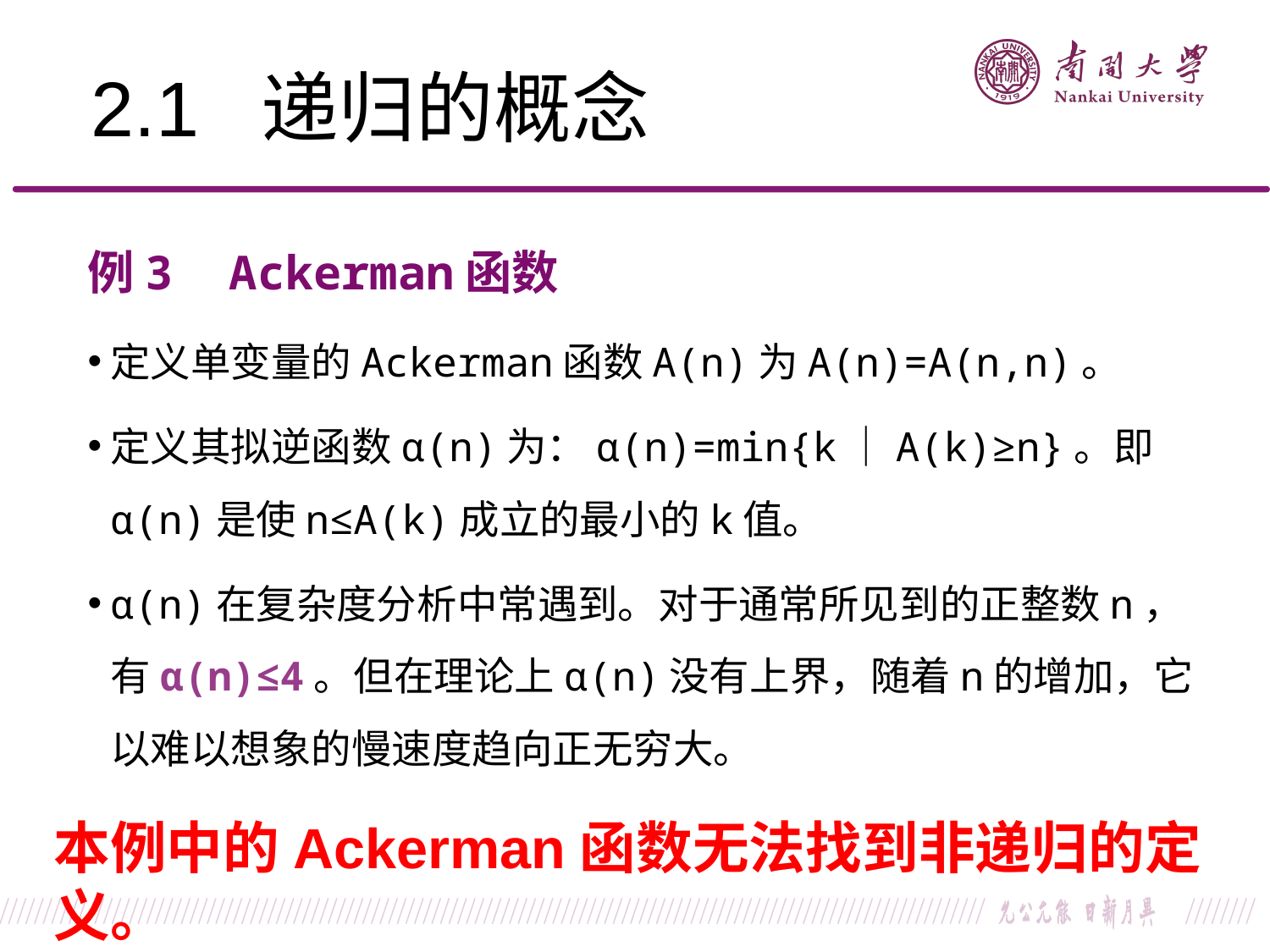

2.1  递归的概念
例3  Ackerman函数
定义单变量的Ackerman函数A(n)为A(n)=A(n,n)。
定义其拟逆函数α(n)为：α(n)=min{k｜A(k)≥n}。即α(n)是使n≤A(k)成立的最小的k值。
α(n)在复杂度分析中常遇到。对于通常所见到的正整数n，有α(n)≤4。但在理论上α(n)没有上界，随着n的增加，它以难以想象的慢速度趋向正无穷大。

本例中的Ackerman函数无法找到非递归的定义。